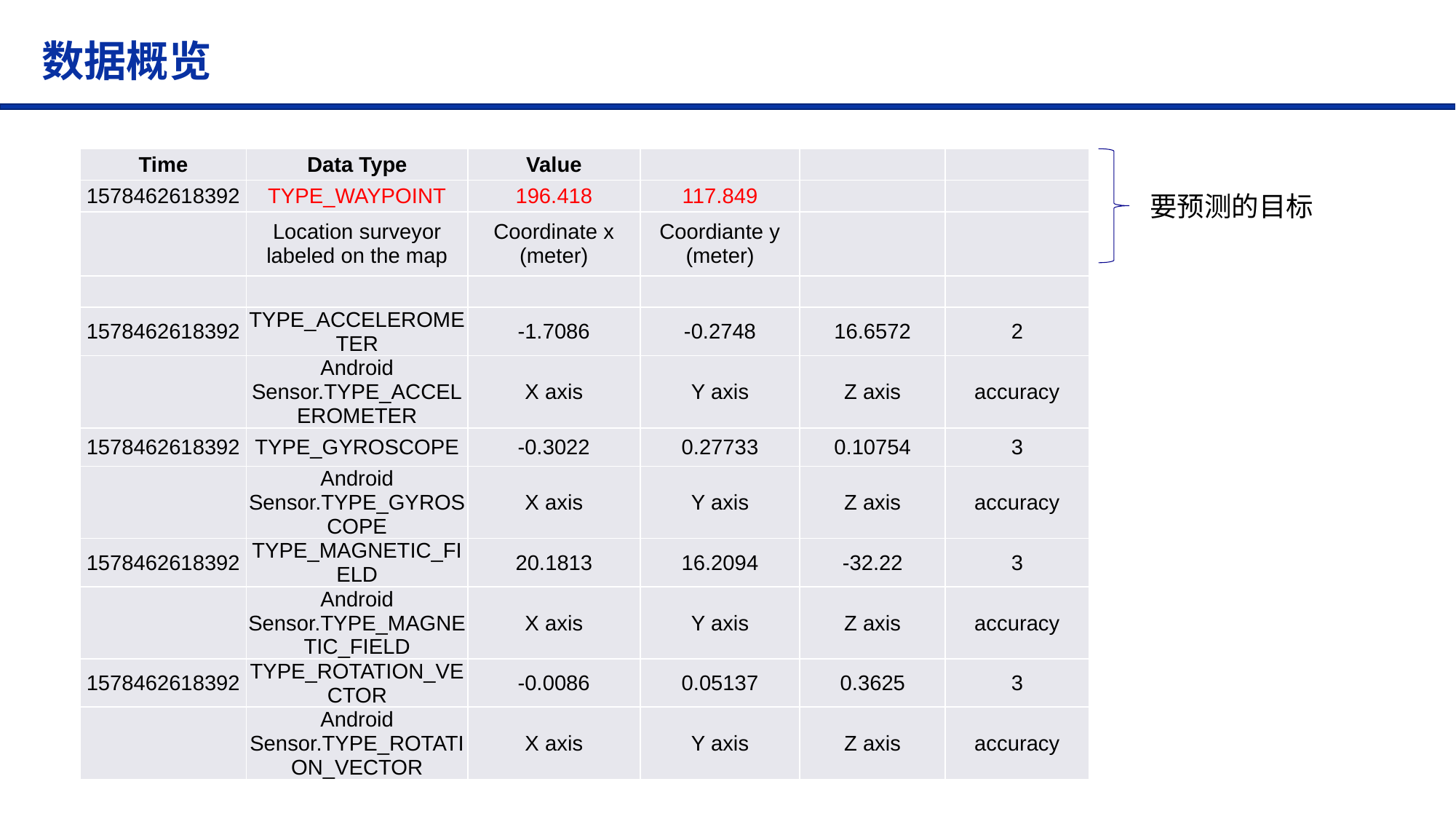

数据概览

| Time | Data Type | Value |  |  |  |
| --- | --- | --- | --- | --- | --- |
| 1578462618392 | TYPE\_WAYPOINT | 196.418 | 117.849 |  |  |
|  | Location surveyor labeled on the map | Coordinate x (meter) | Coordiante y (meter) |  |  |
|  |  |  |  |  |  |
| 1578462618392 | TYPE\_ACCELEROMETER | -1.7086 | -0.2748 | 16.6572 | 2 |
|  | Android Sensor.TYPE\_ACCELEROMETER | X axis | Y axis | Z axis | accuracy |
| 1578462618392 | TYPE\_GYROSCOPE | -0.3022 | 0.27733 | 0.10754 | 3 |
|  | Android Sensor.TYPE\_GYROSCOPE | X axis | Y axis | Z axis | accuracy |
| 1578462618392 | TYPE\_MAGNETIC\_FIELD | 20.1813 | 16.2094 | -32.22 | 3 |
|  | Android Sensor.TYPE\_MAGNETIC\_FIELD | X axis | Y axis | Z axis | accuracy |
| 1578462618392 | TYPE\_ROTATION\_VECTOR | -0.0086 | 0.05137 | 0.3625 | 3 |
|  | Android Sensor.TYPE\_ROTATION\_VECTOR | X axis | Y axis | Z axis | accuracy |

要预测的目标